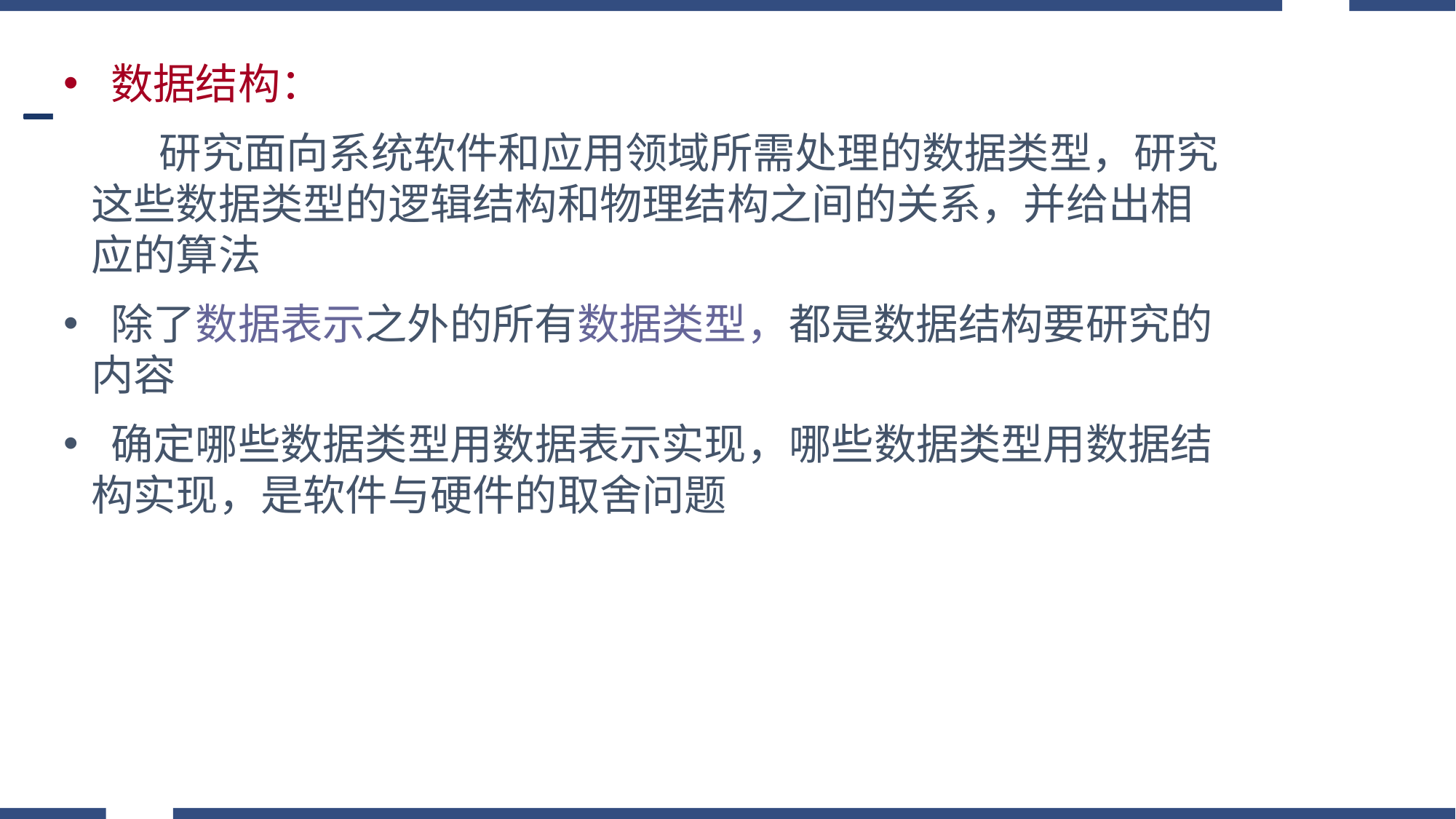

数据结构：
         研究面向系统软件和应用领域所需处理的数据类型，研究这些数据类型的逻辑结构和物理结构之间的关系，并给出相应的算法
 除了数据表示之外的所有数据类型，都是数据结构要研究的内容
 确定哪些数据类型用数据表示实现，哪些数据类型用数据结构实现，是软件与硬件的取舍问题